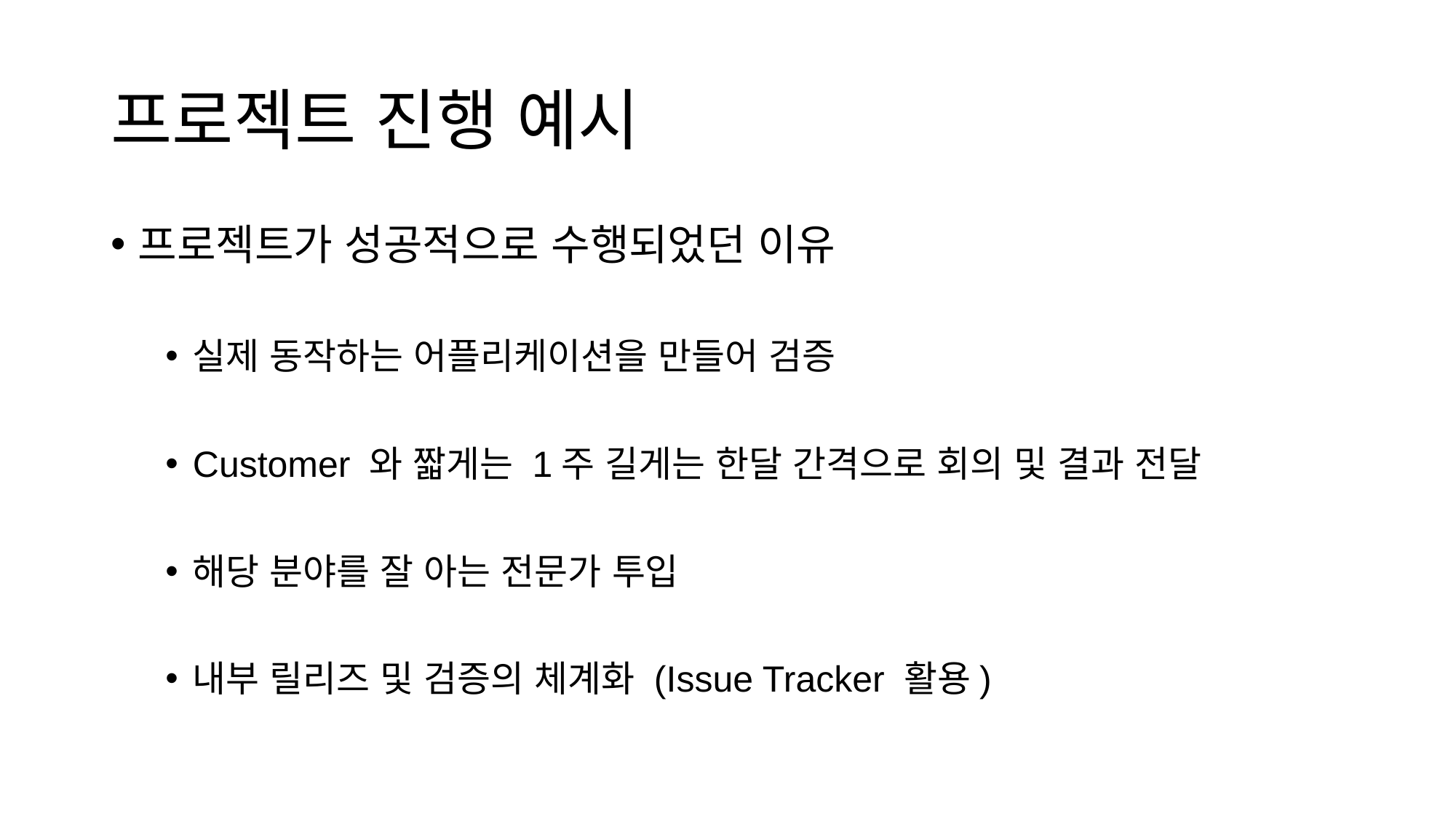

# 프로젝트 진행 예시
프로젝트가 성공적으로 수행되었던 이유

실제 동작하는 어플리케이션을 만들어 검증

Customer 와 짧게는 1주 길게는 한달 간격으로 회의 및 결과 전달

해당 분야를 잘 아는 전문가 투입

내부 릴리즈 및 검증의 체계화 (Issue Tracker 활용)